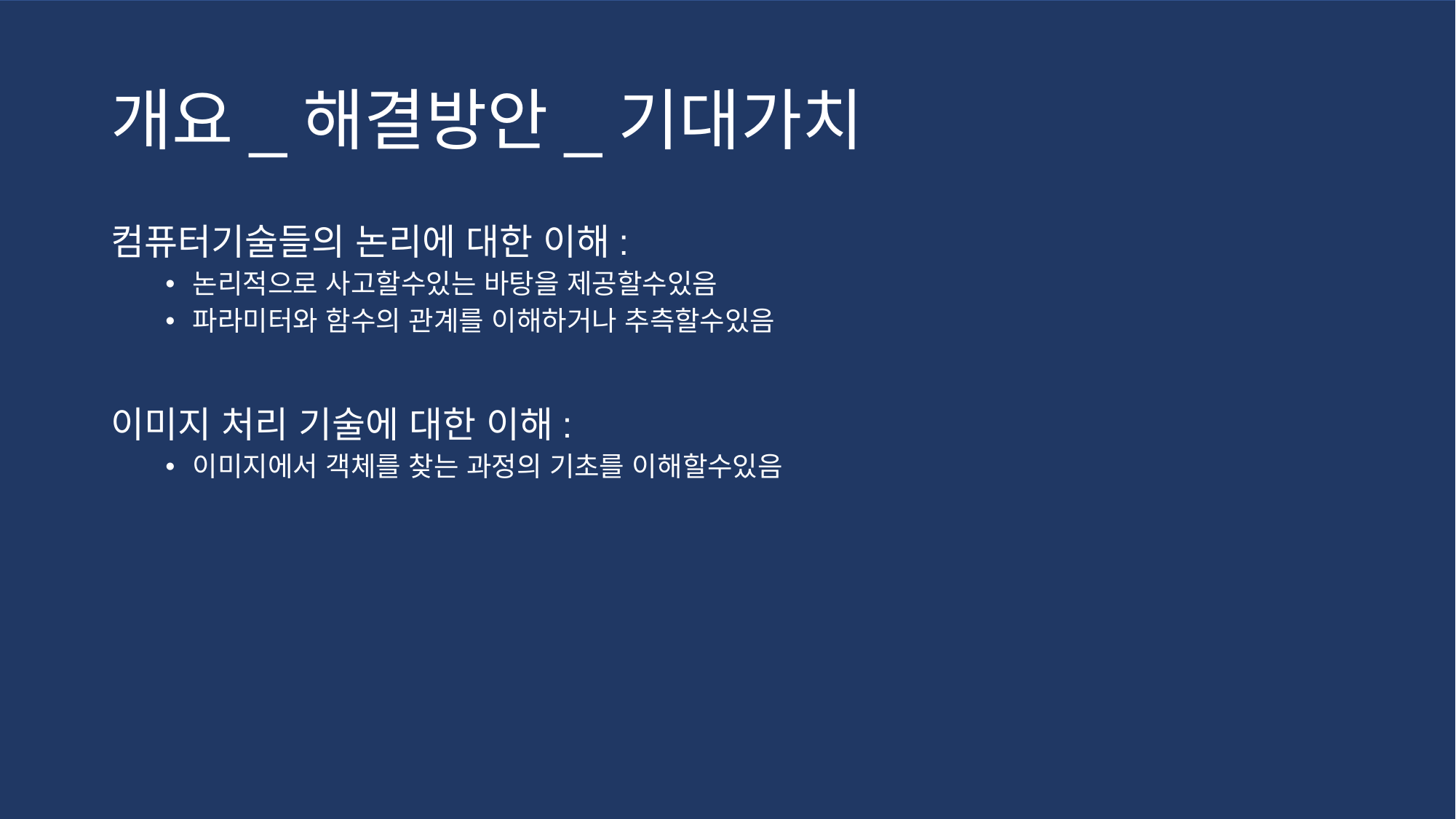

# 개요_해결방안_기대가치
컴퓨터기술들의 논리에 대한 이해:
논리적으로 사고할수있는 바탕을 제공할수있음
파라미터와 함수의 관계를 이해하거나 추측할수있음

이미지 처리 기술에 대한 이해:
이미지에서 객체를 찾는 과정의 기초를 이해할수있음